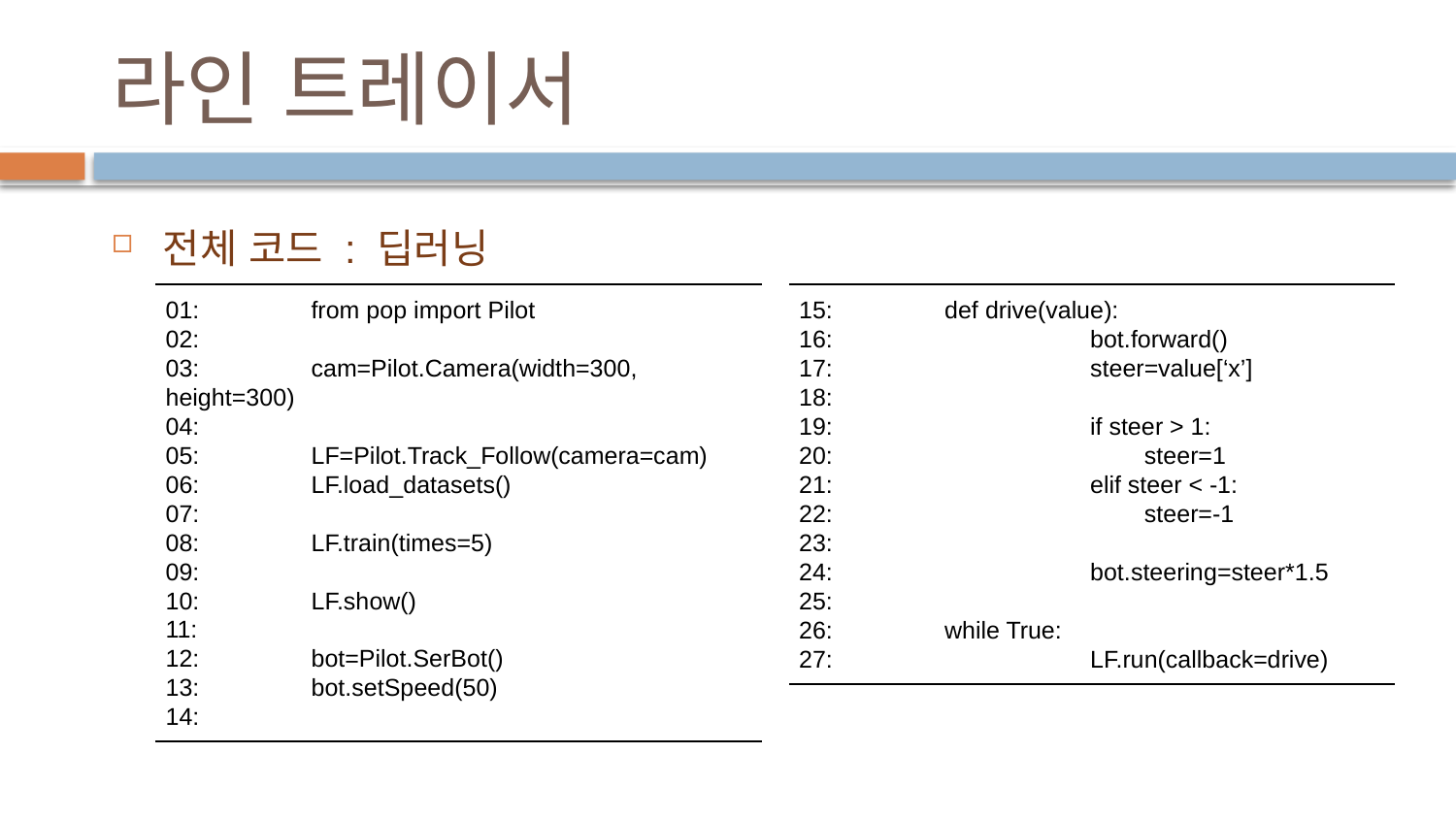

# 라인 트레이서
전체 코드 : 딥러닝
| 01: from pop import Pilot 02: 03: cam=Pilot.Camera(width=300, height=300) 04: 05: LF=Pilot.Track\_Follow(camera=cam) 06: LF.load\_datasets() 07: 08: LF.train(times=5) 09: 10: LF.show() 11: 12: bot=Pilot.SerBot() 13: bot.setSpeed(50) 14: |
| --- |
| 15: def drive(value): 16: bot.forward() 17: steer=value[‘x’] 18: 19: if steer > 1: 20: steer=1 21: elif steer < -1: 22: steer=-1 23: 24: bot.steering=steer\*1.5 25: 26: while True: 27: LF.run(callback=drive) |
| --- |